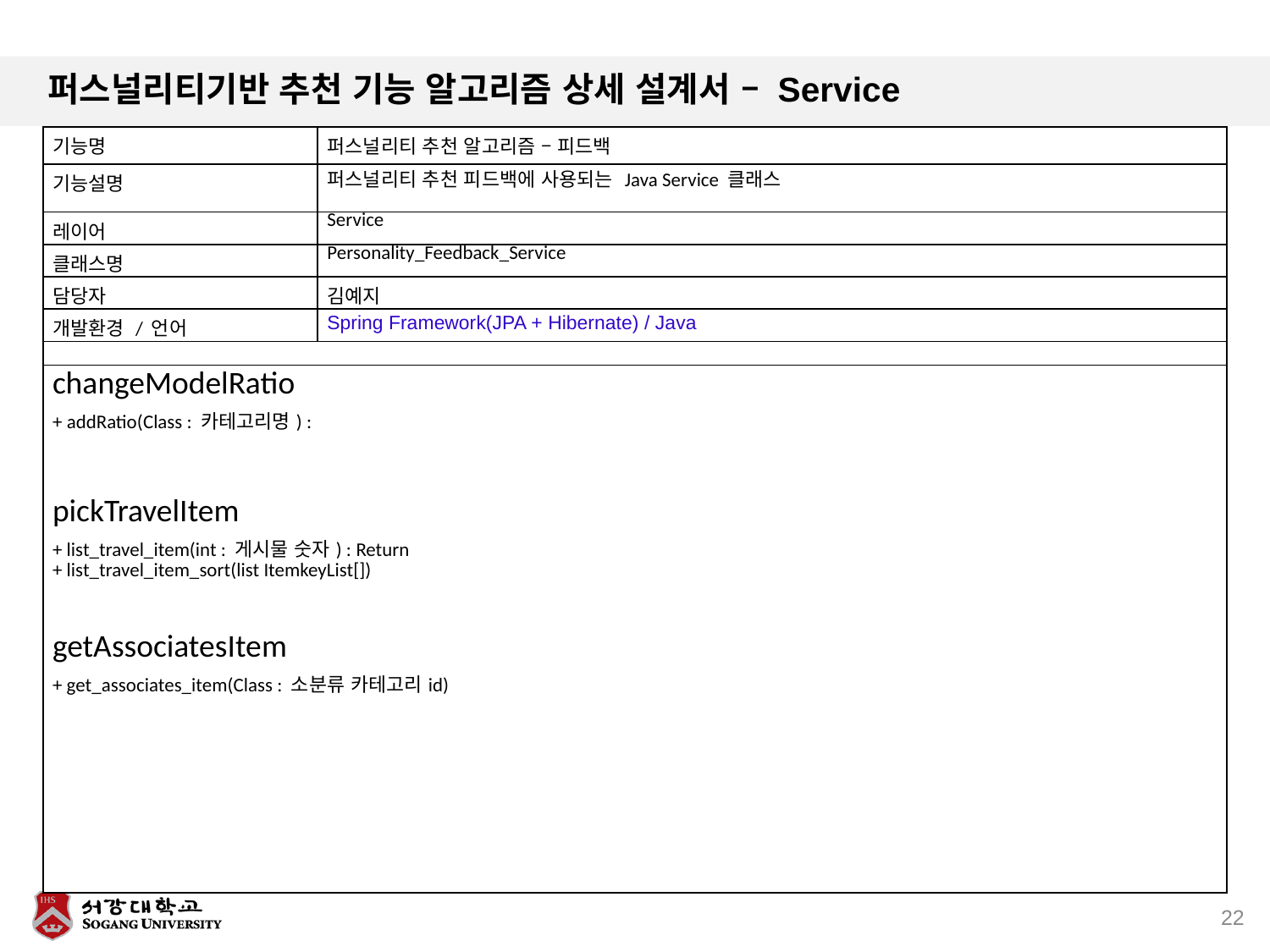

# 퍼스널리티기반 추천 기능 알고리즘 상세 설계서 – Service
| 기능명 | 퍼스널리티 추천 알고리즘 – 피드백 |
| --- | --- |
| 기능설명 | 퍼스널리티 추천 피드백에 사용되는 Java Service 클래스 |
| 레이어 | Service |
| 클래스명 | Personality\_Feedback\_Service |
| 담당자 | 김예지 |
| 개발환경 / 언어 | Spring Framework(JPA + Hibernate) / Java |
|  |  |
| changeModelRatio + addRatio(Class : 카테고리명) : pickTravelItem + list\_travel\_item(int : 게시물 숫자) : Return + list\_travel\_item\_sort(list ItemkeyList[]) getAssociatesItem + get\_associates\_item(Class : 소분류 카테고리id) |  |
22